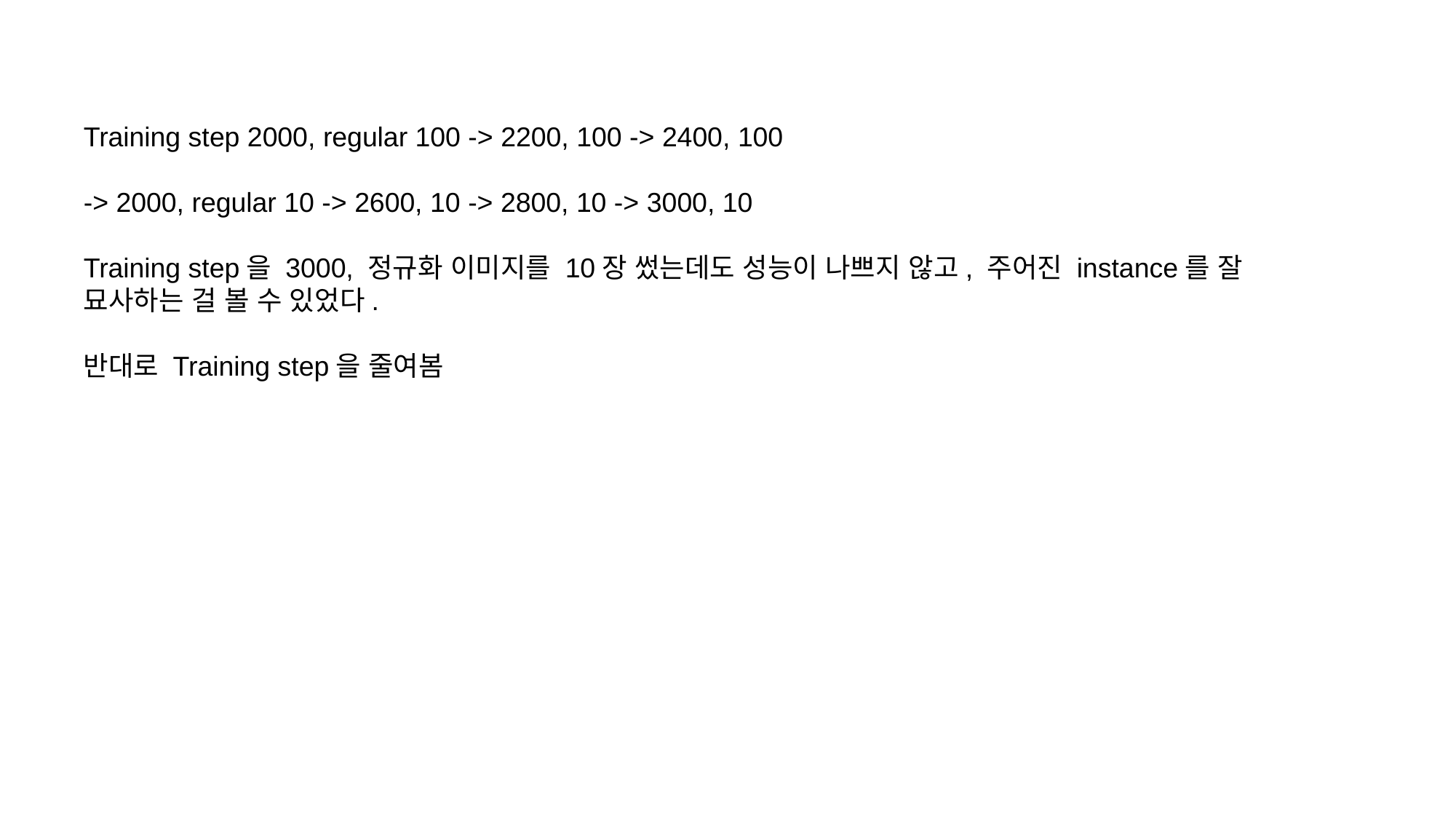

Training step 2000, regular 100 -> 2200, 100 -> 2400, 100

-> 2000, regular 10 -> 2600, 10 -> 2800, 10 -> 3000, 10

Training step을 3000, 정규화 이미지를 10장 썼는데도 성능이 나쁘지 않고, 주어진 instance를 잘 묘사하는 걸 볼 수 있었다.

반대로 Training step을 줄여봄